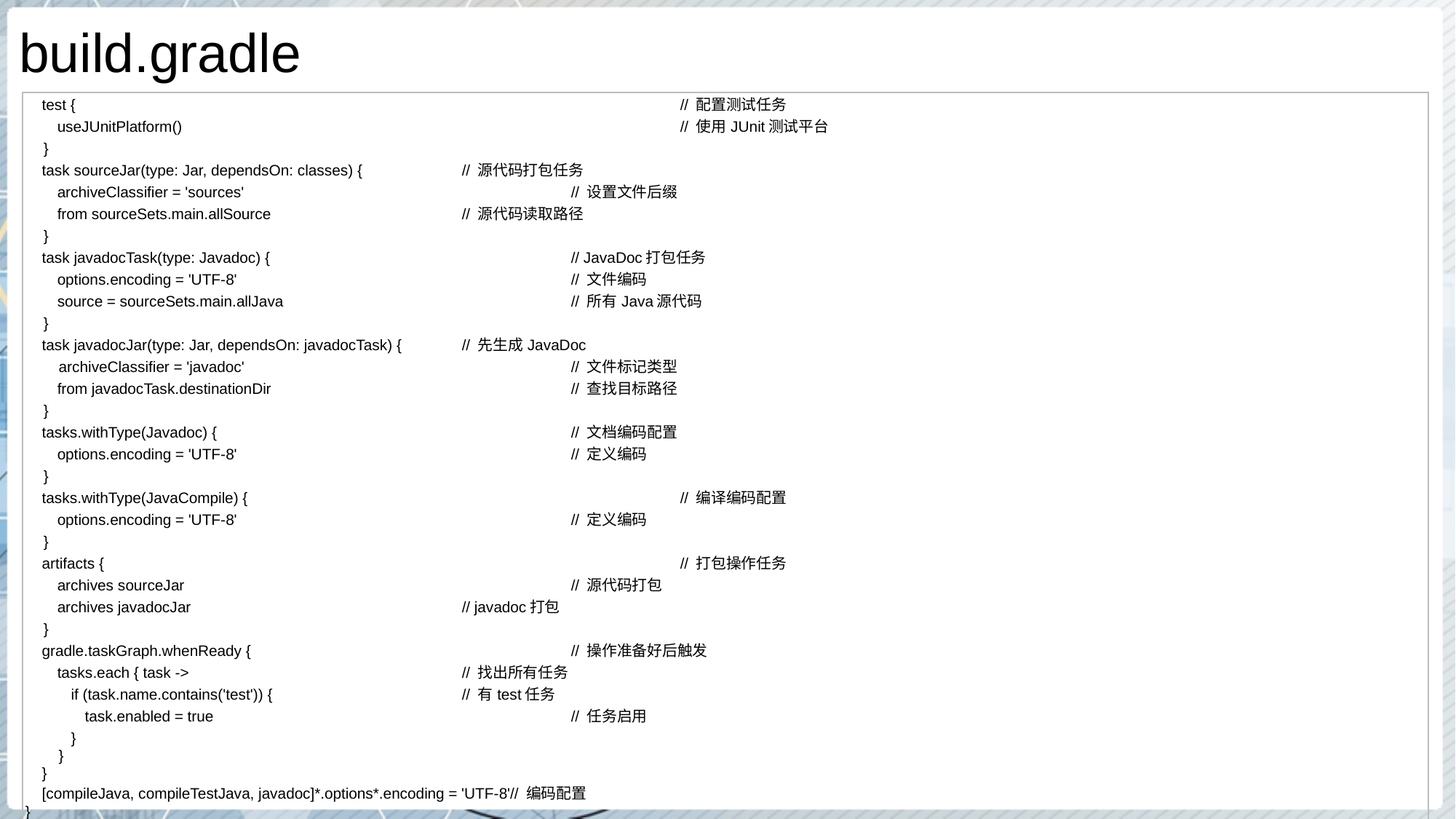

# build.gradle
| test { // 配置测试任务 useJUnitPlatform() // 使用JUnit测试平台 } task sourceJar(type: Jar, dependsOn: classes) { // 源代码打包任务 archiveClassifier = 'sources' // 设置文件后缀 from sourceSets.main.allSource // 源代码读取路径 } task javadocTask(type: Javadoc) { // JavaDoc打包任务 options.encoding = 'UTF-8' // 文件编码 source = sourceSets.main.allJava // 所有Java源代码 } task javadocJar(type: Jar, dependsOn: javadocTask) { // 先生成JavaDoc archiveClassifier = 'javadoc' // 文件标记类型 from javadocTask.destinationDir // 查找目标路径 } tasks.withType(Javadoc) { // 文档编码配置 options.encoding = 'UTF-8' // 定义编码 } tasks.withType(JavaCompile) { // 编译编码配置 options.encoding = 'UTF-8' // 定义编码 } artifacts { // 打包操作任务 archives sourceJar // 源代码打包 archives javadocJar // javadoc打包 } gradle.taskGraph.whenReady { // 操作准备好后触发 tasks.each { task -> // 找出所有任务 if (task.name.contains('test')) { // 有test任务 task.enabled = true // 任务启用 } } } [compileJava, compileTestJava, javadoc]\*.options\*.encoding = 'UTF-8'// 编码配置 } |
| --- |